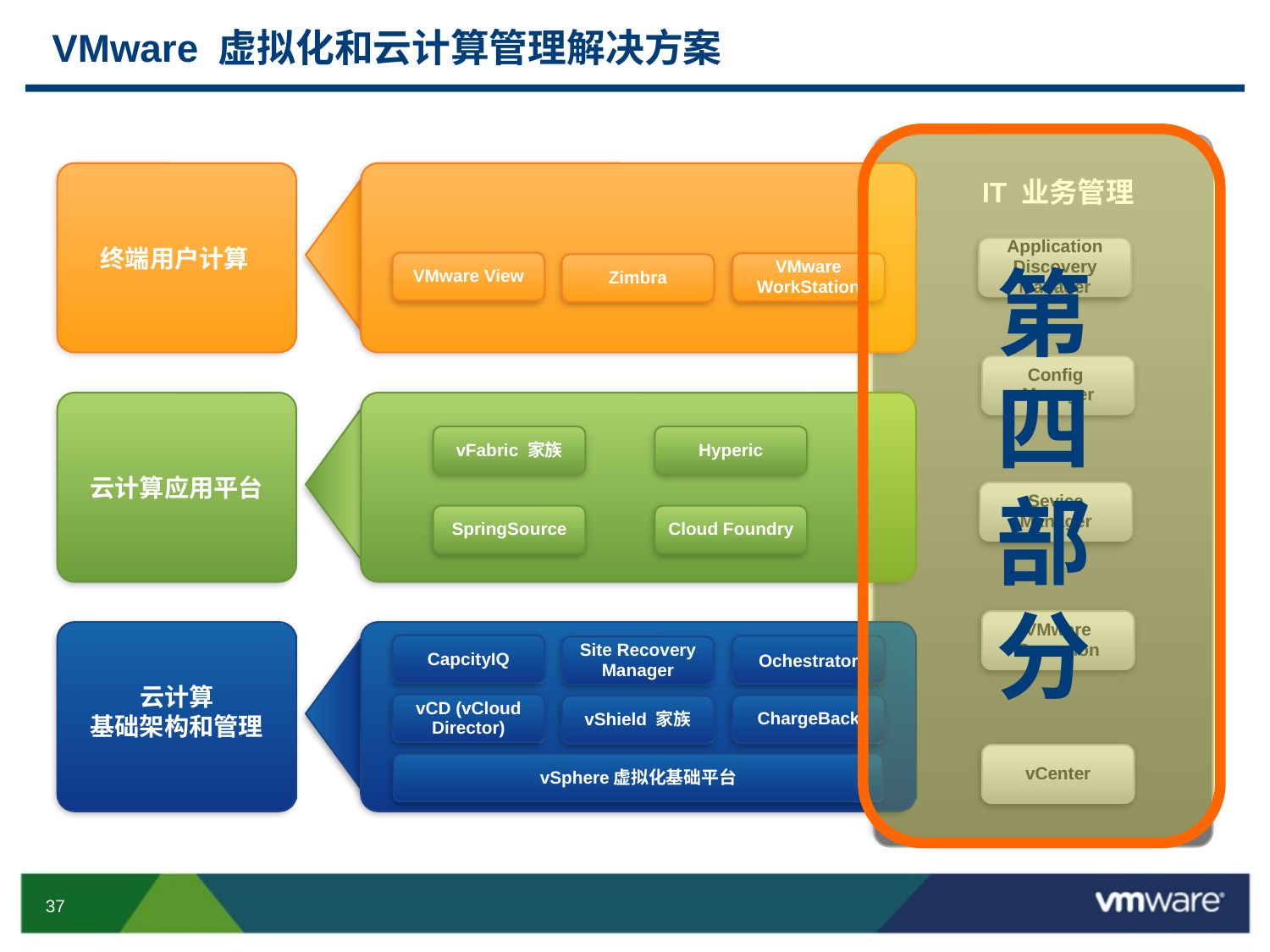

# VMware 虚拟化和云计算管理解决方案

IT 业务管理
Config
Manager
Sevice
Manager
VMware Operation
vCenter

终端用户计算

VMware View
VMware WorkStation
Zimbra

Application Discovery Manager
第
四
部
分

云计算应用平台

vFabric 家族
Hyperic
Cloud Foundry

SpringSource

云计算
基础架构和管理

CapcityIQ
Ochestrator
Site Recovery Manager
vCD (vCloud Director)
ChargeBack
vShield 家族

vSphere虚拟化基础平台